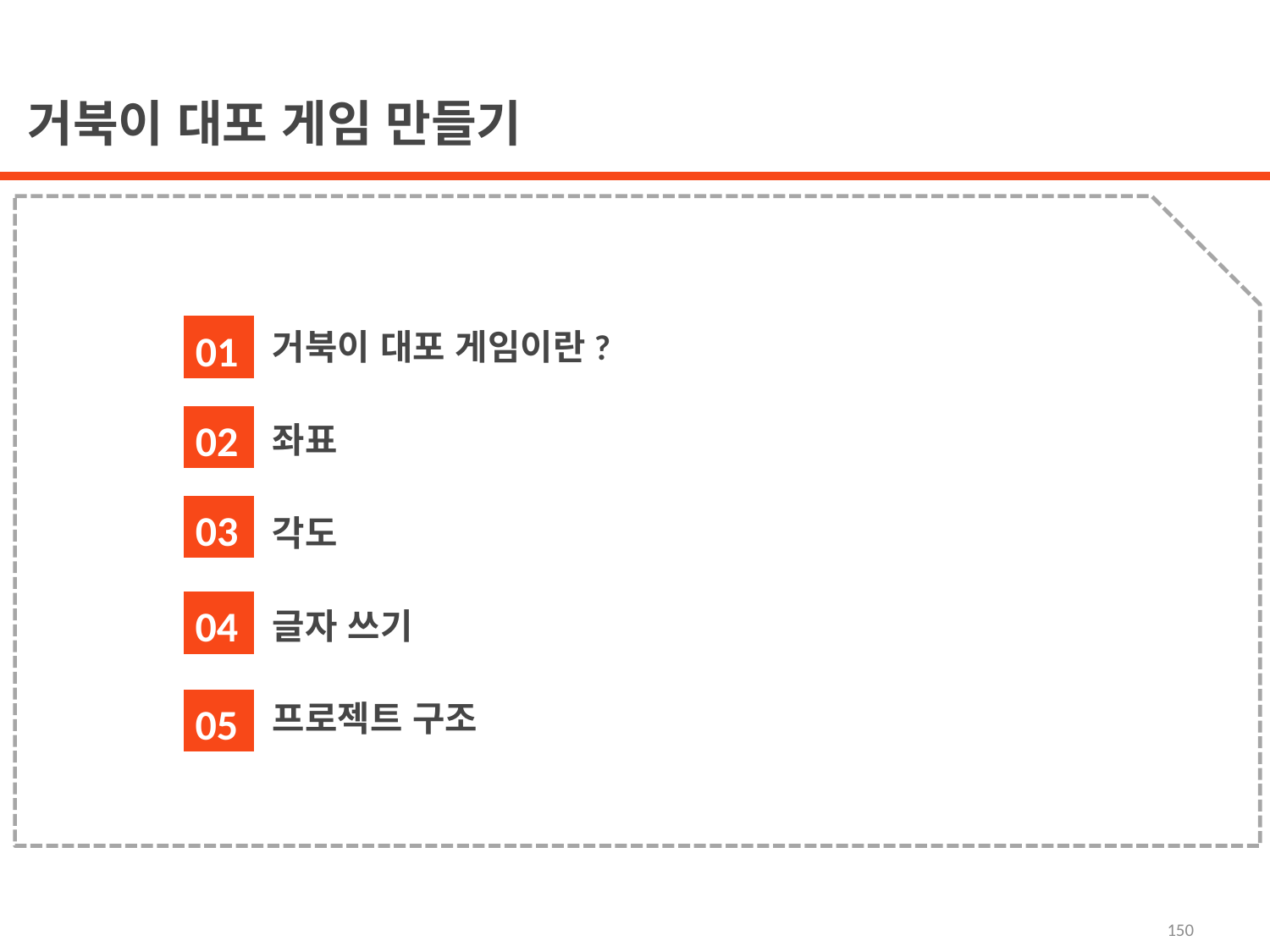

거북이 대포 게임 만들기

거북이 대포 게임이란?

좌표

각도

글자 쓰기

프로젝트 구조

01

02

03

04

05
150